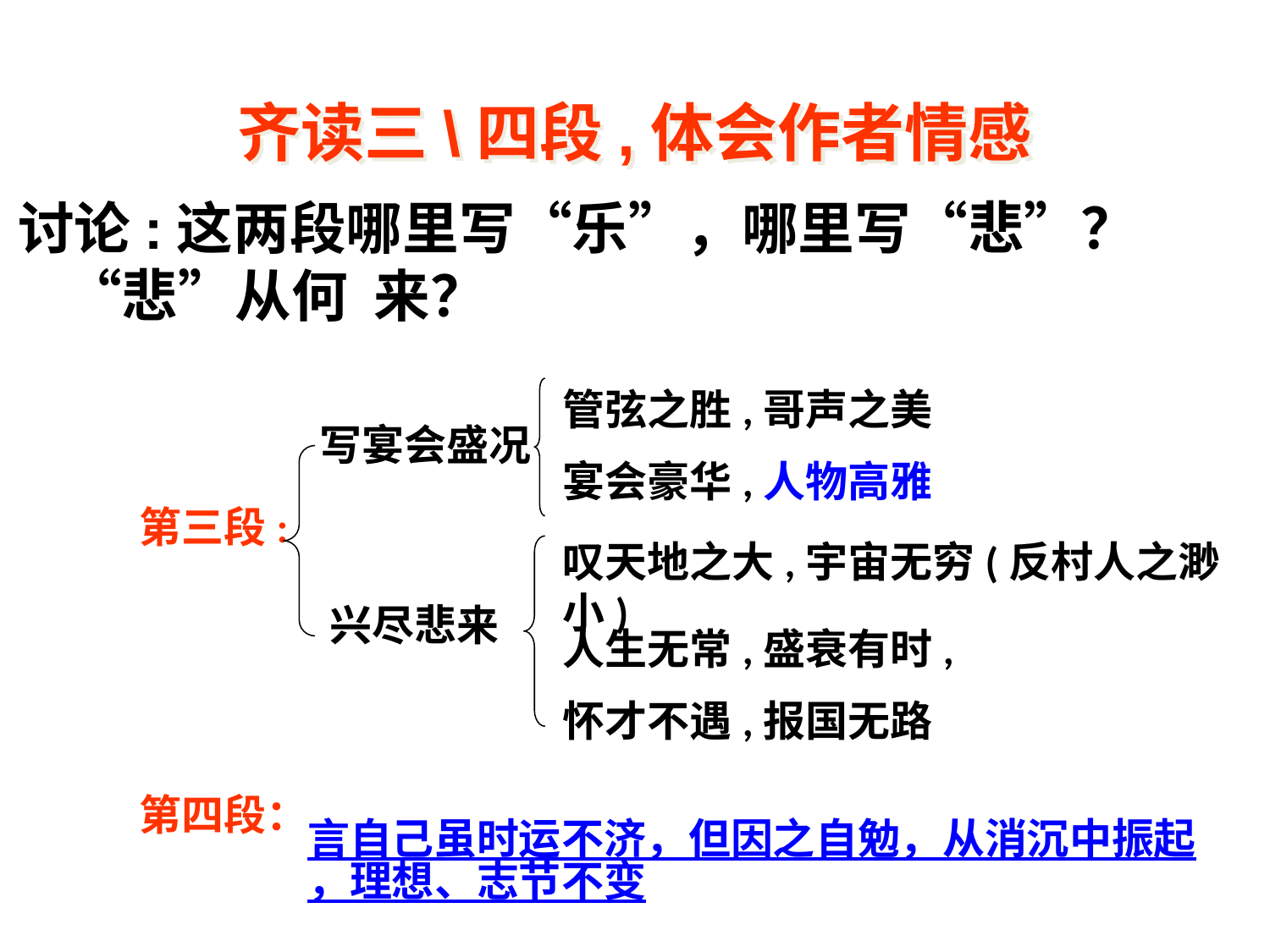

齐读三\四段,体会作者情感
讨论:这两段哪里写“乐”，哪里写“悲”？“悲”从何  来？

第三段:

第四段：

管弦之胜,哥声之美
宴会豪华,人物高雅

写宴会盛况

叹天地之大,宇宙无穷(反村人之渺小)

兴尽悲来
人生无常,盛衰有时,
怀才不遇,报国无路
言自己虽时运不济，但因之自勉，从消沉中振起，理想、志节不变